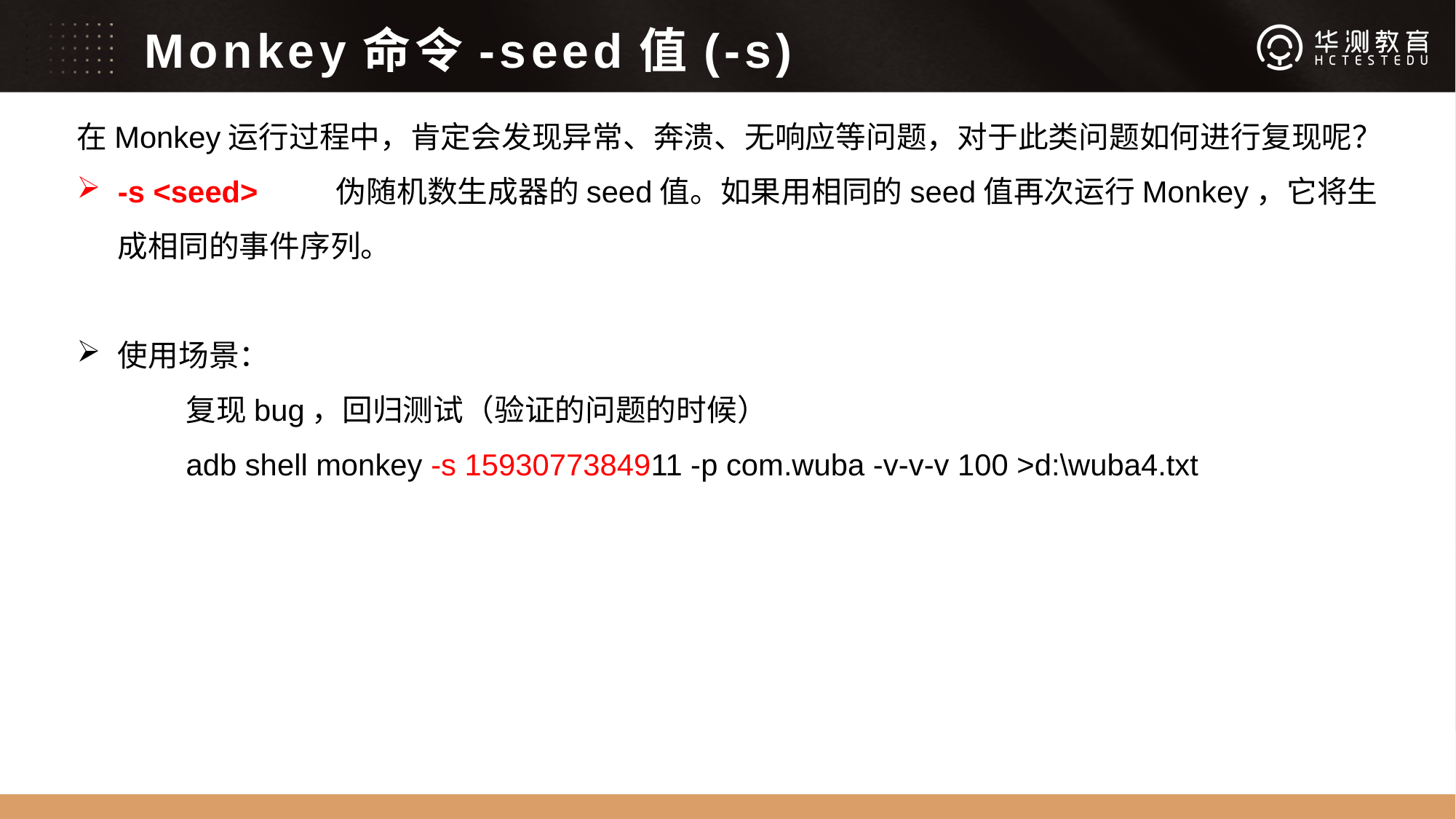

# Monkey命令-seed值(-s)

在Monkey运行过程中，肯定会发现异常、奔溃、无响应等问题，对于此类问题如何进行复现呢？
-s <seed>	伪随机数生成器的seed值。如果用相同的seed值再次运行Monkey，它将生成相同的事件序列。

使用场景：
	复现bug，回归测试（验证的问题的时候）
	adb shell monkey -s 1593077384911 -p com.wuba -v-v-v 100 >d:\wuba4.txt